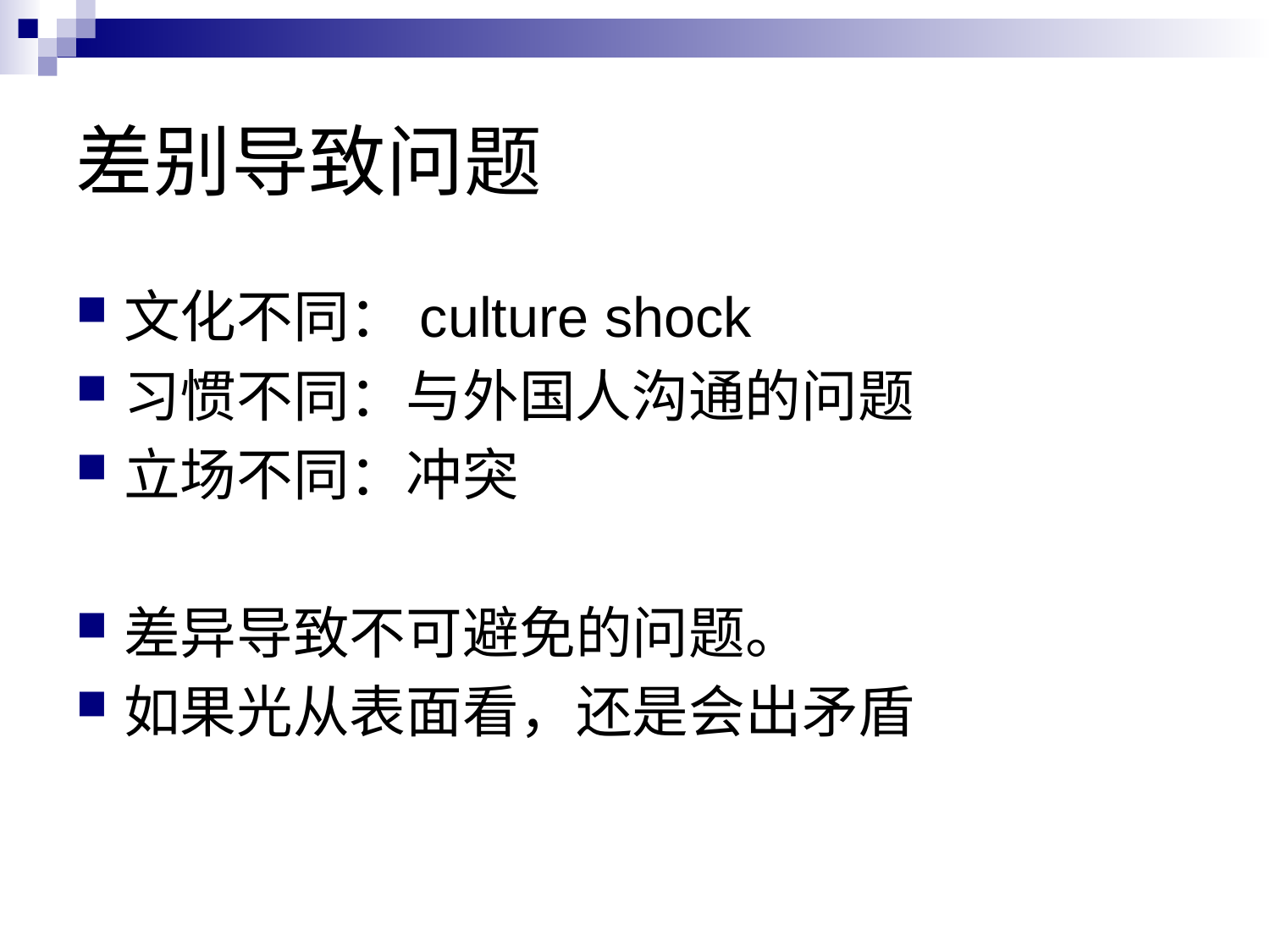

# 差别导致问题
文化不同：culture shock
习惯不同：与外国人沟通的问题
立场不同：冲突

差异导致不可避免的问题。
如果光从表面看，还是会出矛盾